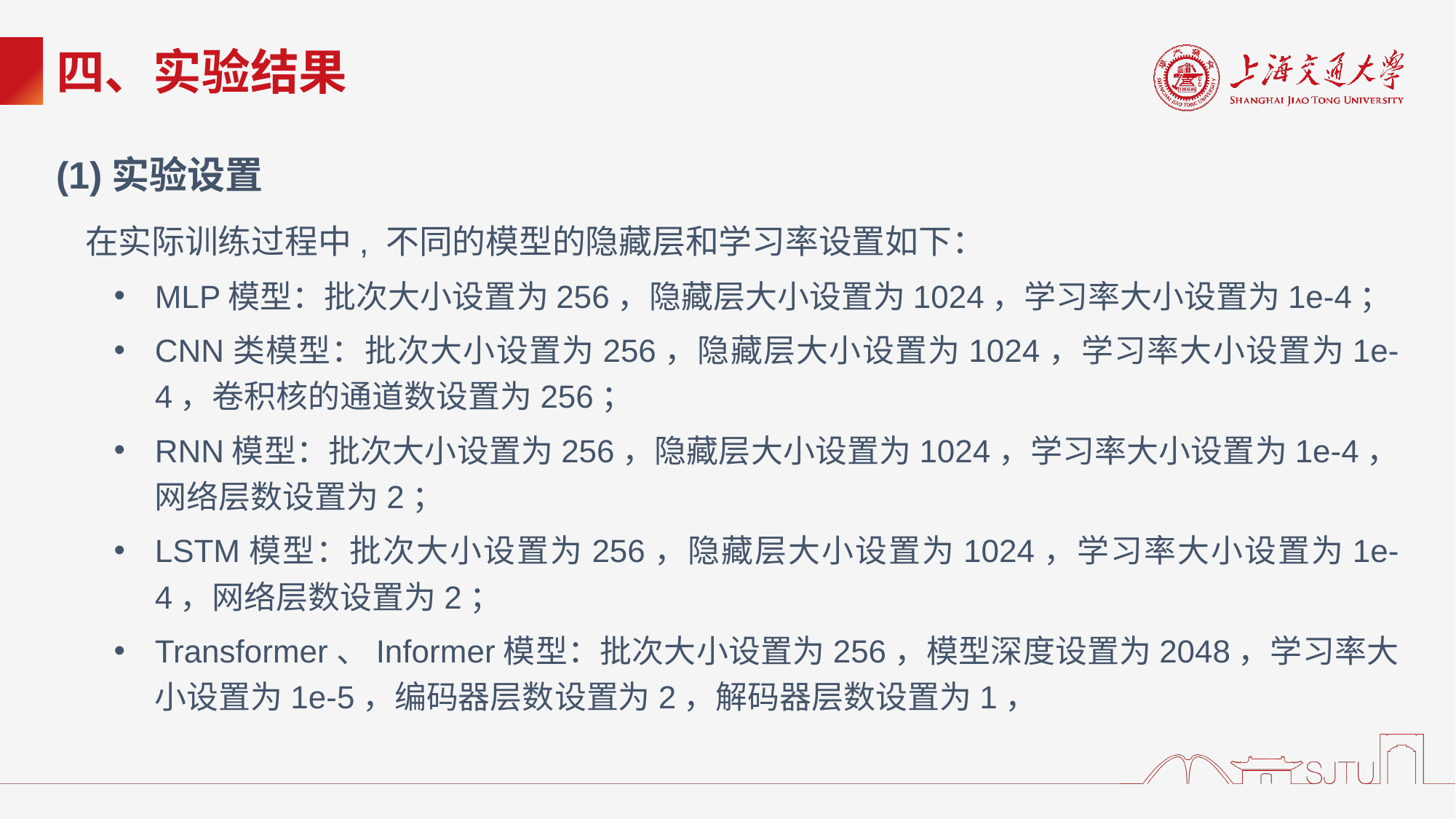

# 四、实验结果
(1)实验设置
在实际训练过程中, 不同的模型的隐藏层和学习率设置如下：
MLP模型：批次大小设置为256，隐藏层大小设置为1024，学习率大小设置为1e-4；
CNN类模型：批次大小设置为256，隐藏层大小设置为1024，学习率大小设置为1e-4，卷积核的通道数设置为256；
RNN模型：批次大小设置为256，隐藏层大小设置为1024，学习率大小设置为1e-4，网络层数设置为2；
LSTM模型：批次大小设置为256，隐藏层大小设置为1024，学习率大小设置为1e-4，网络层数设置为2；
Transformer、Informer模型：批次大小设置为256，模型深度设置为2048，学习率大小设置为1e-5，编码器层数设置为2，解码器层数设置为1，